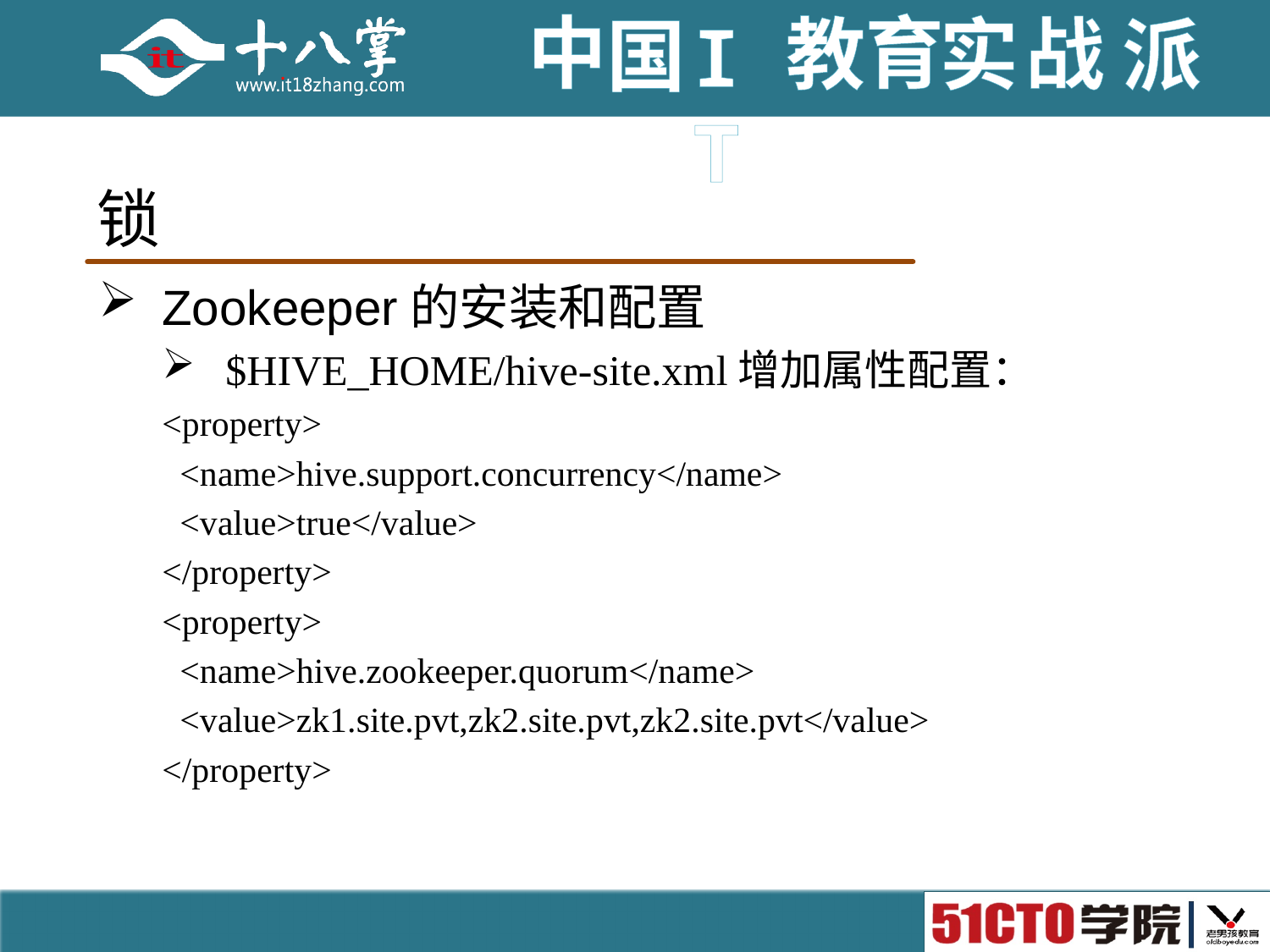

# 锁
Zookeeper的安装和配置
$HIVE_HOME/hive-site.xml增加属性配置：
<property>
  <name>hive.support.concurrency</name>
  <value>true</value>
</property>
<property>
  <name>hive.zookeeper.quorum</name>
  <value>zk1.site.pvt,zk2.site.pvt,zk2.site.pvt</value>
</property>